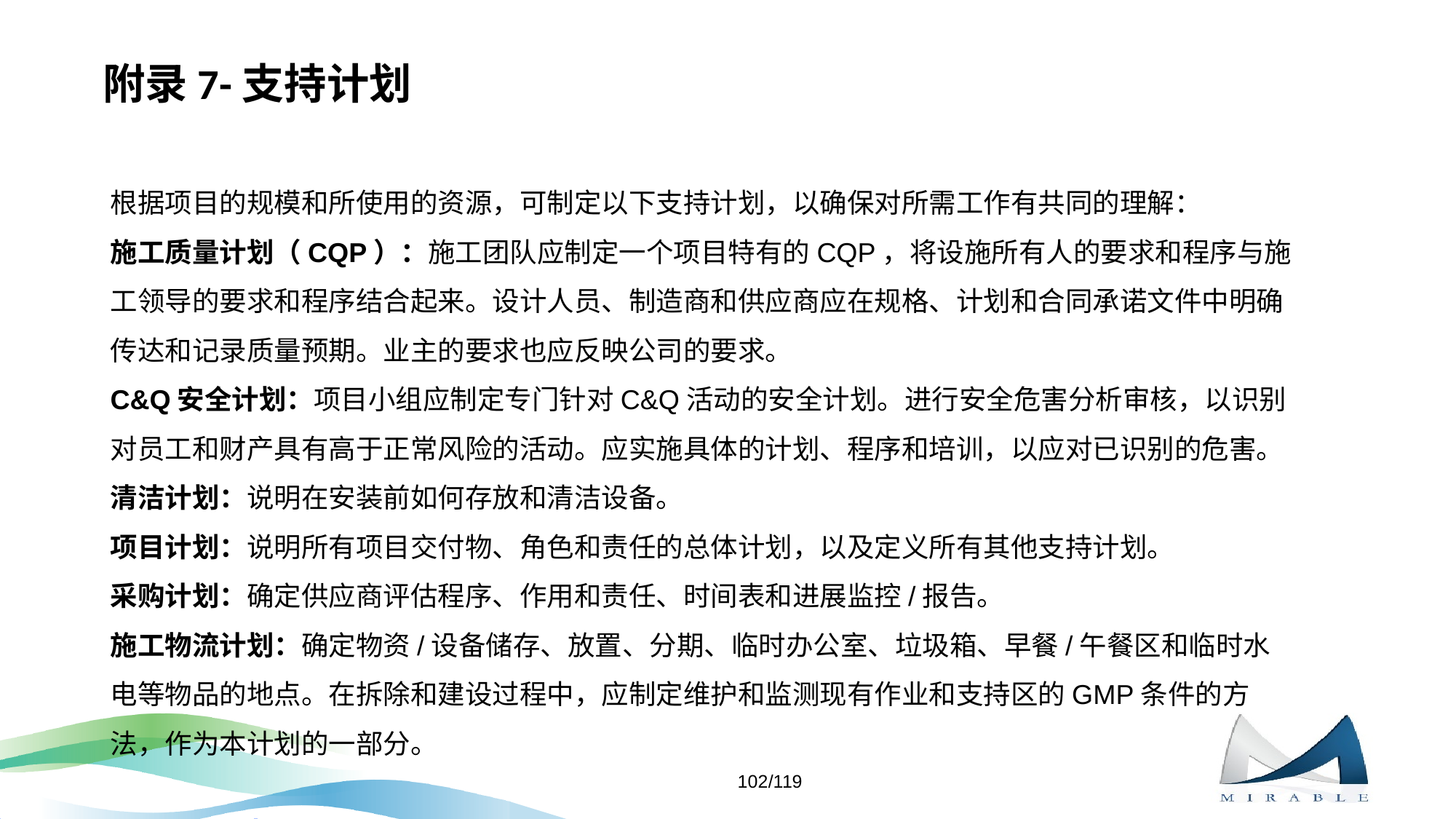

# 附录7-支持计划
根据项目的规模和所使用的资源，可制定以下支持计划，以确保对所需工作有共同的理解：
施工质量计划（CQP）：施工团队应制定一个项目特有的CQP，将设施所有人的要求和程序与施工领导的要求和程序结合起来。设计人员、制造商和供应商应在规格、计划和合同承诺文件中明确传达和记录质量预期。业主的要求也应反映公司的要求。
C&Q安全计划：项目小组应制定专门针对C&Q活动的安全计划。进行安全危害分析审核，以识别对员工和财产具有高于正常风险的活动。应实施具体的计划、程序和培训，以应对已识别的危害。
清洁计划：说明在安装前如何存放和清洁设备。
项目计划：说明所有项目交付物、角色和责任的总体计划，以及定义所有其他支持计划。
采购计划：确定供应商评估程序、作用和责任、时间表和进展监控/报告。
施工物流计划：确定物资/设备储存、放置、分期、临时办公室、垃圾箱、早餐/午餐区和临时水电等物品的地点。在拆除和建设过程中，应制定维护和监测现有作业和支持区的GMP条件的方法，作为本计划的一部分。
102/119